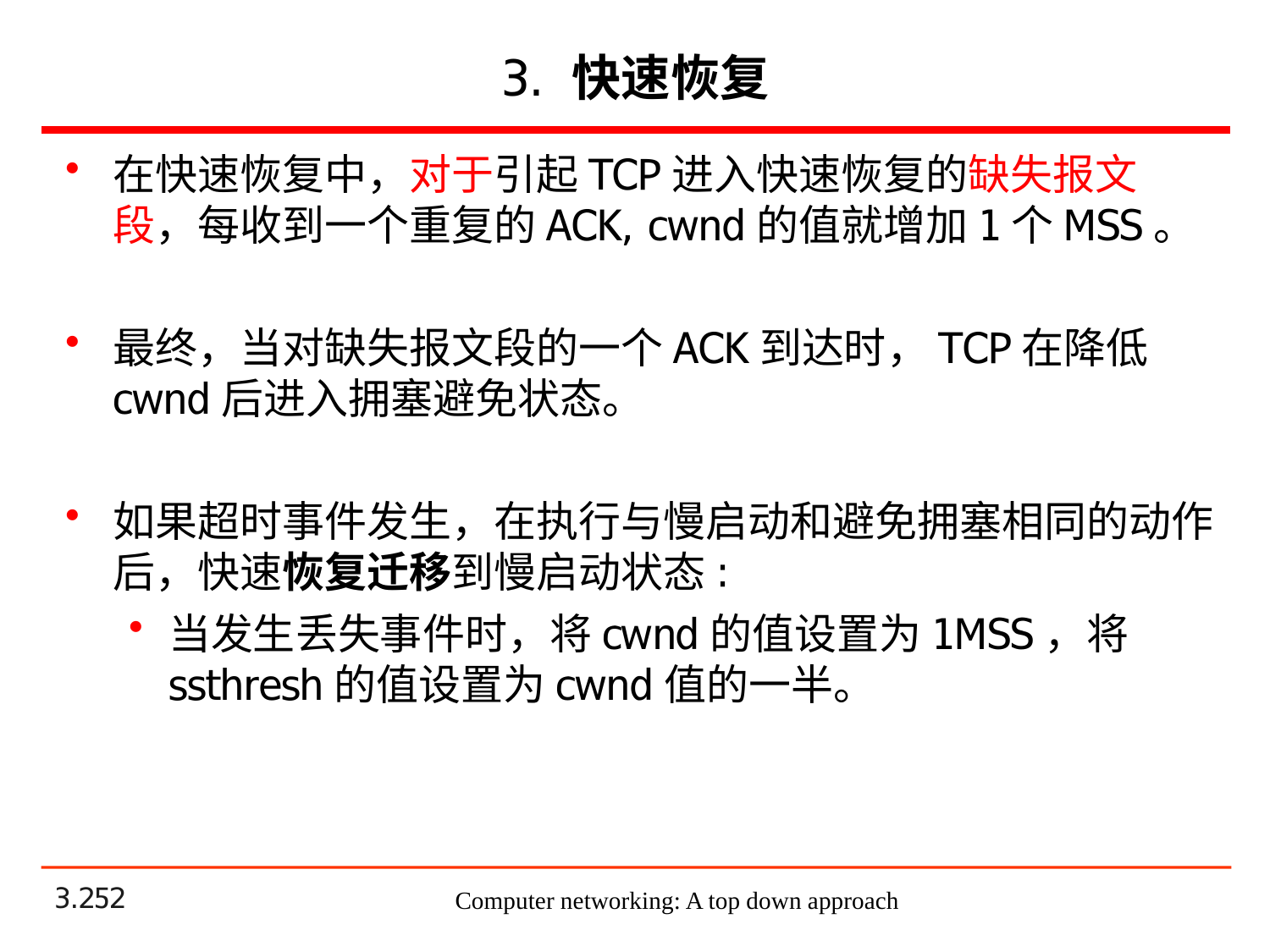

# 3. 快速恢复
在快速恢复中，对于引起TCP进入快速恢复的缺失报文段，每收到一个重复的ACK, cwnd的值就增加1个MSS。

最终，当对缺失报文段的一个ACK到达时，TCP在降低cwnd后进入拥塞避免状态。

如果超时事件发生，在执行与慢启动和避免拥塞相同的动作后，快速恢复迁移到慢启动状态:
当发生丢失事件时，将cwnd的值设置为1MSS，将ssthresh的值设置为cwnd值的一半。

Computer networking: A top down approach